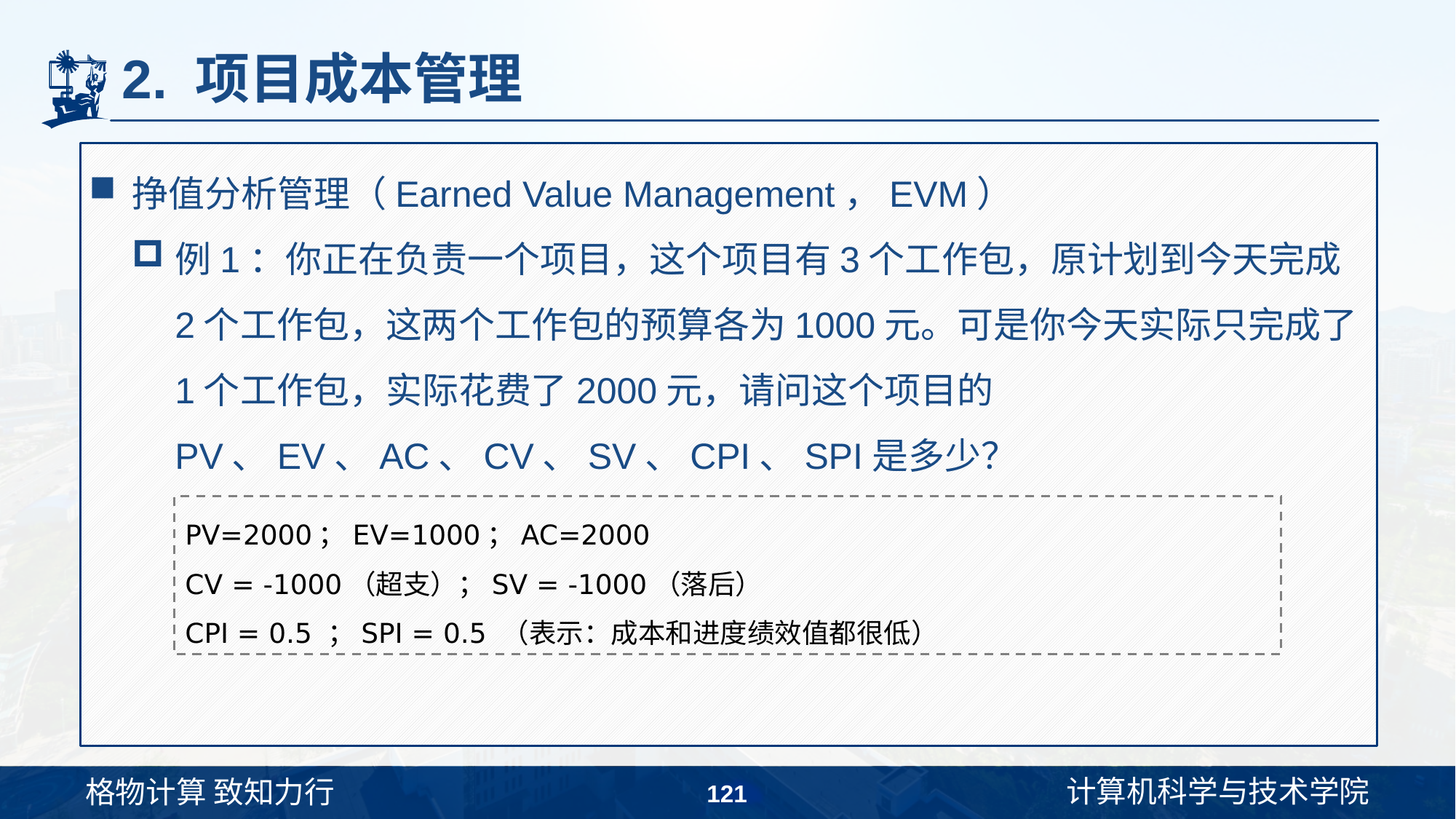

# 2. 项目成本管理
挣值分析管理（Earned Value Management，EVM）
例1：你正在负责一个项目，这个项目有3个工作包，原计划到今天完成2个工作包，这两个工作包的预算各为1000元。可是你今天实际只完成了1个工作包，实际花费了2000元，请问这个项目的PV、EV、AC、CV、SV、CPI、SPI是多少？

PV=2000；EV=1000；AC=2000
CV = -1000（超支）；SV = -1000（落后）
CPI = 0.5 ；SPI = 0.5 （表示：成本和进度绩效值都很低）
121